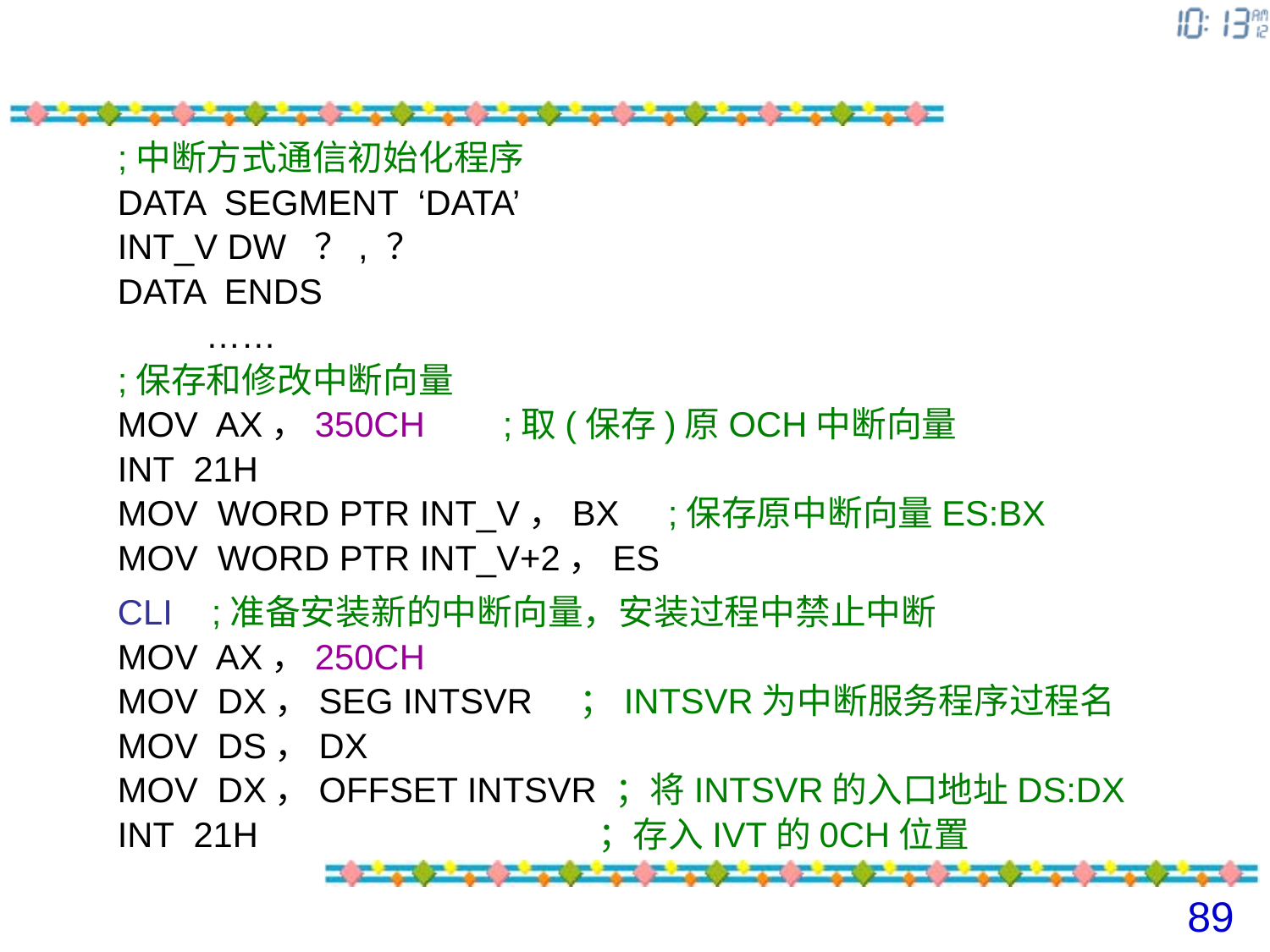

;中断方式通信初始化程序
    DATA  SEGMENT  ‘DATA’
    INT_V DW  ？, ？
    DATA  ENDS
	……
    ;保存和修改中断向量
    MOV  AX，350CH        ;取(保存)原OCH中断向量
    INT  21H
    MOV  WORD PTR INT_V，BX     ;保存原中断向量ES:BX
    MOV  WORD PTR INT_V+2，ES
    CLI    ;准备安装新的中断向量，安装过程中禁止中断
    MOV  AX，250CH
    MOV  DX，SEG INTSVR    ；INTSVR为中断服务程序过程名
    MOV  DS，DX
    MOV  DX，OFFSET INTSVR ；将INTSVR的入口地址DS:DX
    INT  21H                                  ；存入IVT的0CH位置